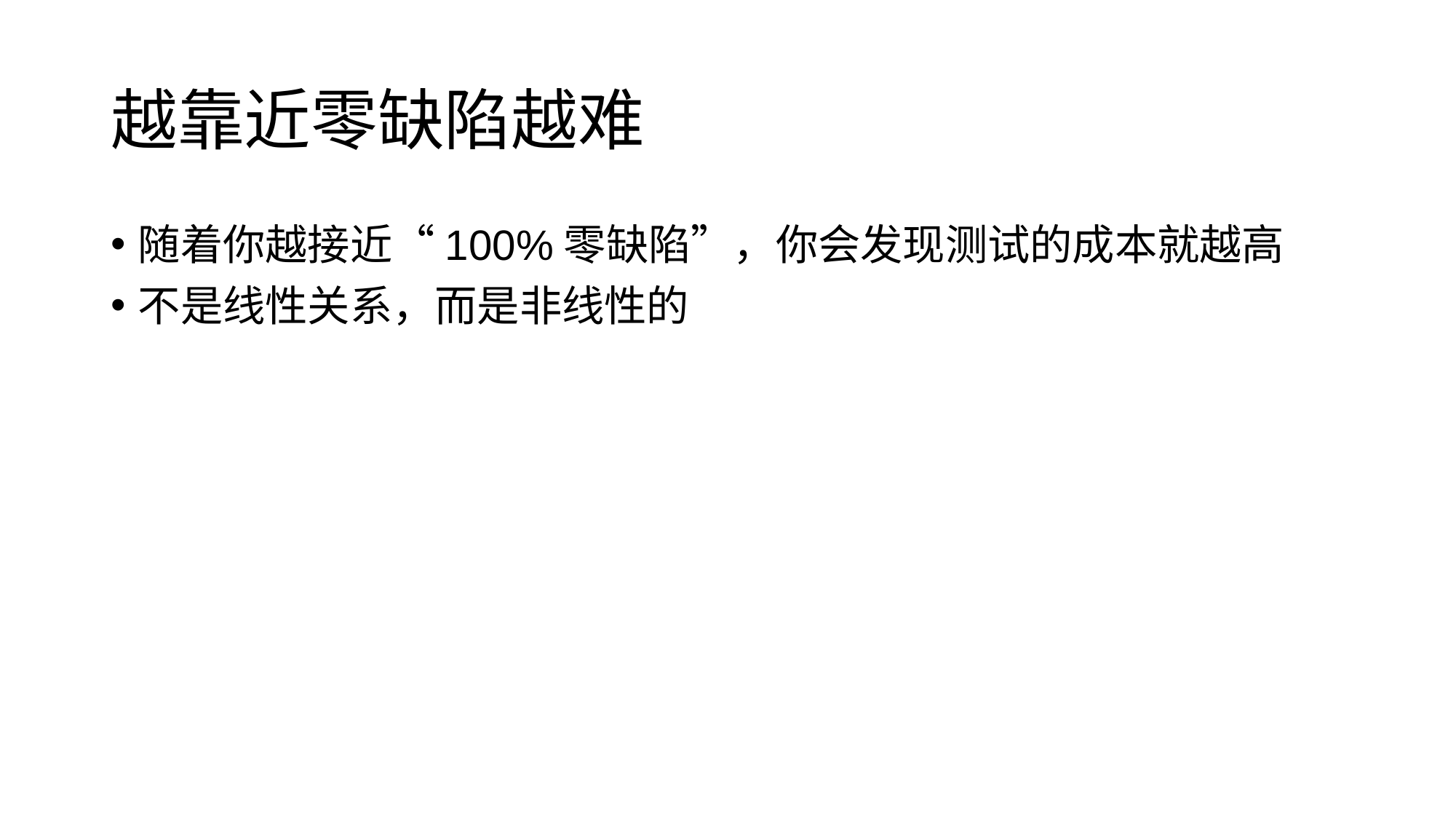

# 越靠近零缺陷越难
随着你越接近“100%零缺陷”，你会发现测试的成本就越高
不是线性关系，而是非线性的